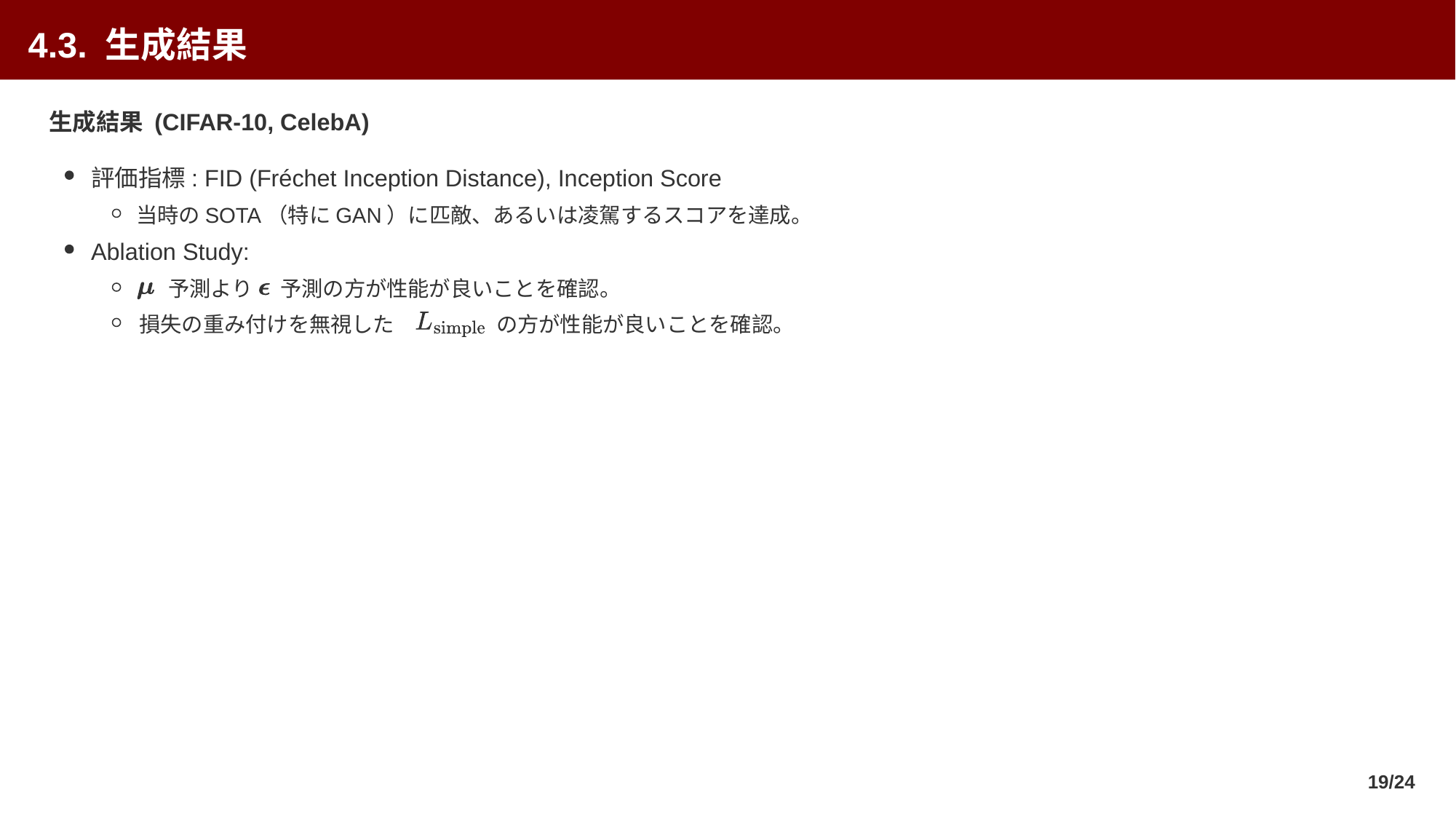

4.3. 生成結果
生成結果 (CIFAR-10, CelebA)
評価指標: FID (Fréchet Inception Distance), Inception Score

当時のSOTA（特にGAN）に匹敵、あるいは凌駕するスコアを達成。

Ablation Study:

 予測より
 予測の方が性能が良いことを確認。

損失の重み付けを無視した
 の方が性能が良いことを確認。

19/24